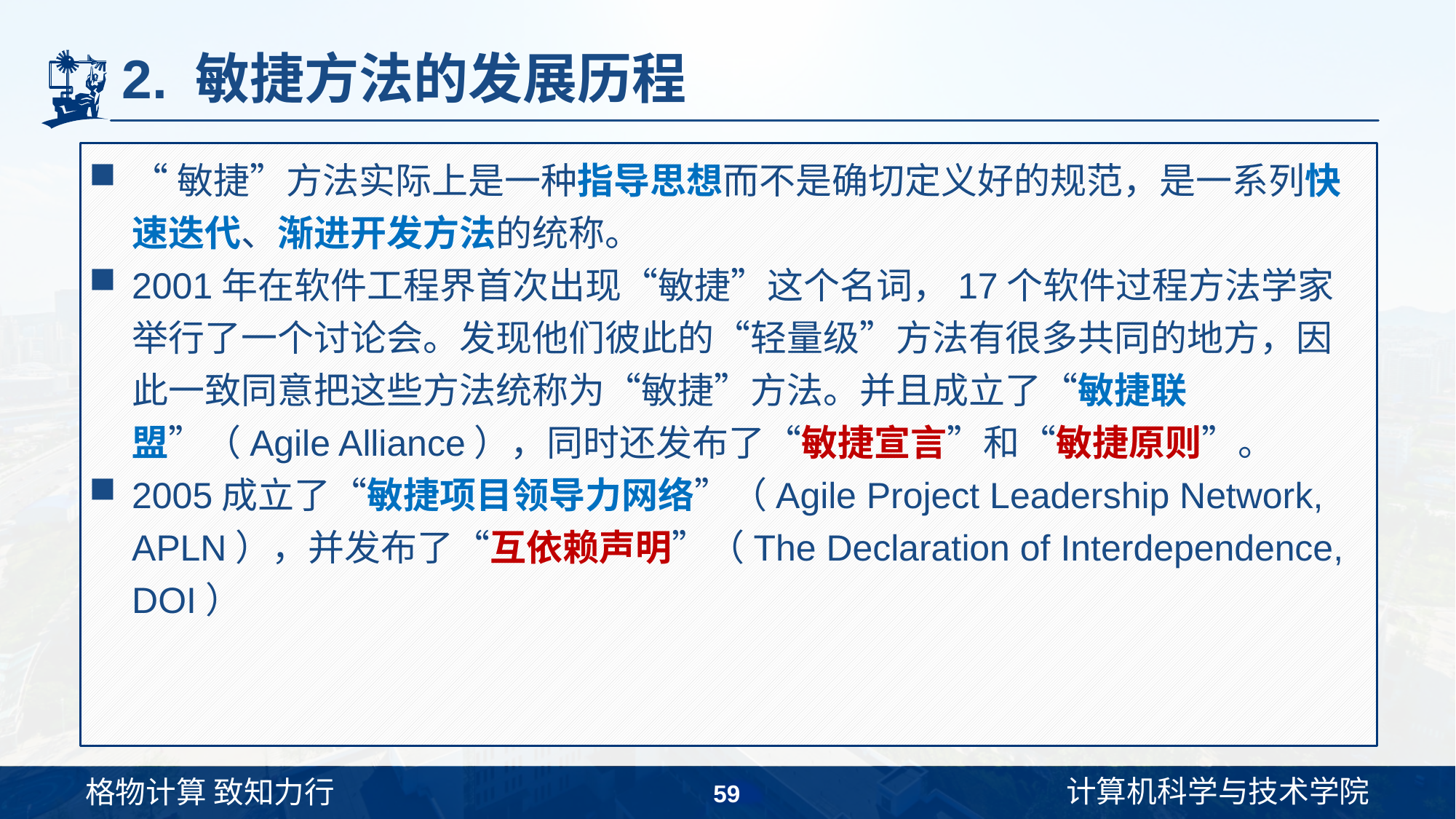

# 2. 敏捷方法的发展历程
“敏捷”方法实际上是一种指导思想而不是确切定义好的规范，是一系列快速迭代、渐进开发方法的统称。
2001年在软件工程界首次出现“敏捷”这个名词，17个软件过程方法学家举行了一个讨论会。发现他们彼此的“轻量级”方法有很多共同的地方，因此一致同意把这些方法统称为“敏捷”方法。并且成立了“敏捷联盟”（Agile Alliance），同时还发布了“敏捷宣言”和“敏捷原则”。
2005成立了“敏捷项目领导力网络”（Agile Project Leadership Network, APLN），并发布了“互依赖声明”（The Declaration of Interdependence, DOI）
59